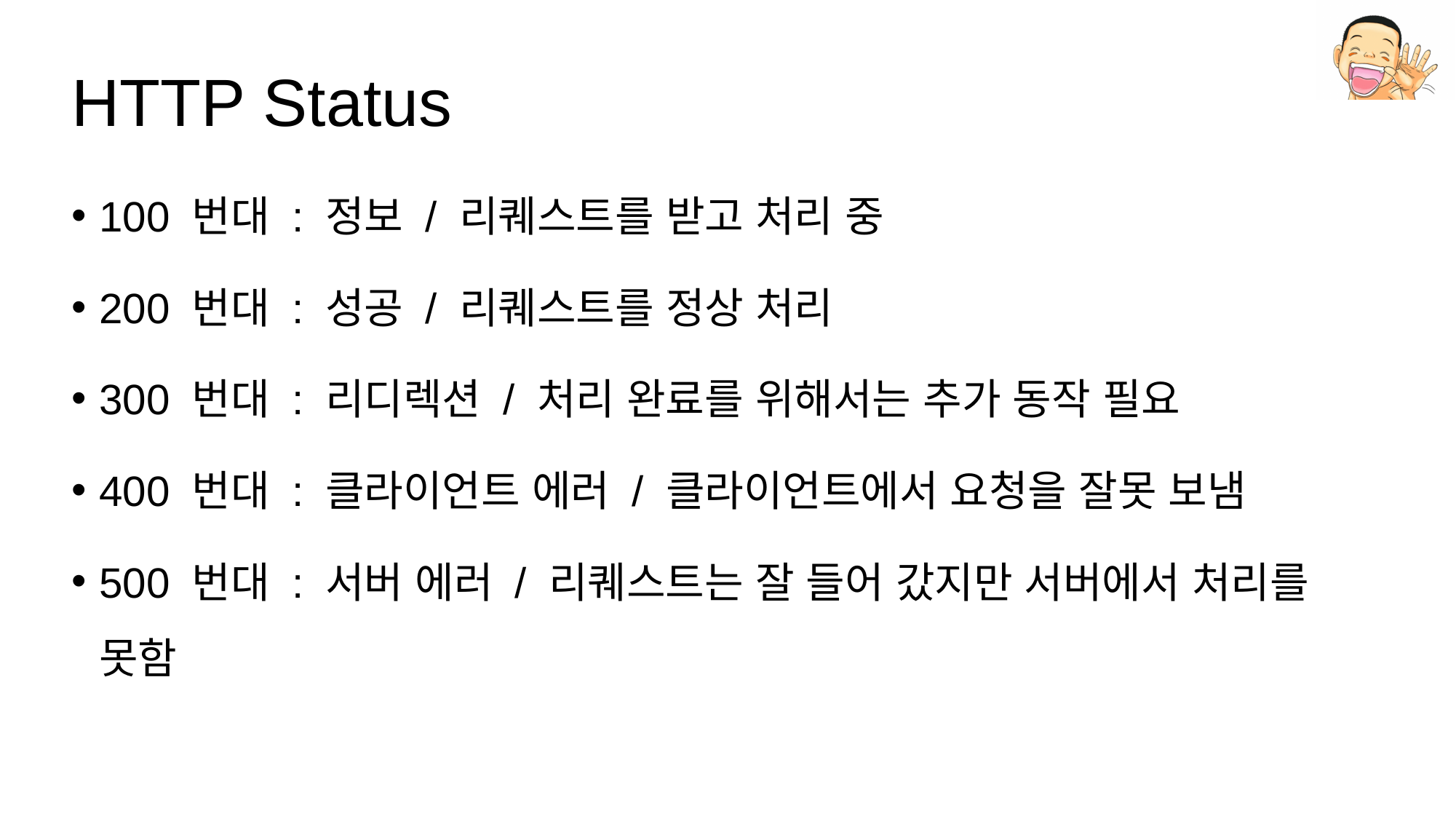

# HTTP Status
100 번대 : 정보 / 리퀘스트를 받고 처리 중
200 번대 : 성공 / 리퀘스트를 정상 처리
300 번대 : 리디렉션 / 처리 완료를 위해서는 추가 동작 필요
400 번대 : 클라이언트 에러 / 클라이언트에서 요청을 잘못 보냄
500 번대 : 서버 에러 / 리퀘스트는 잘 들어 갔지만 서버에서 처리를 못함